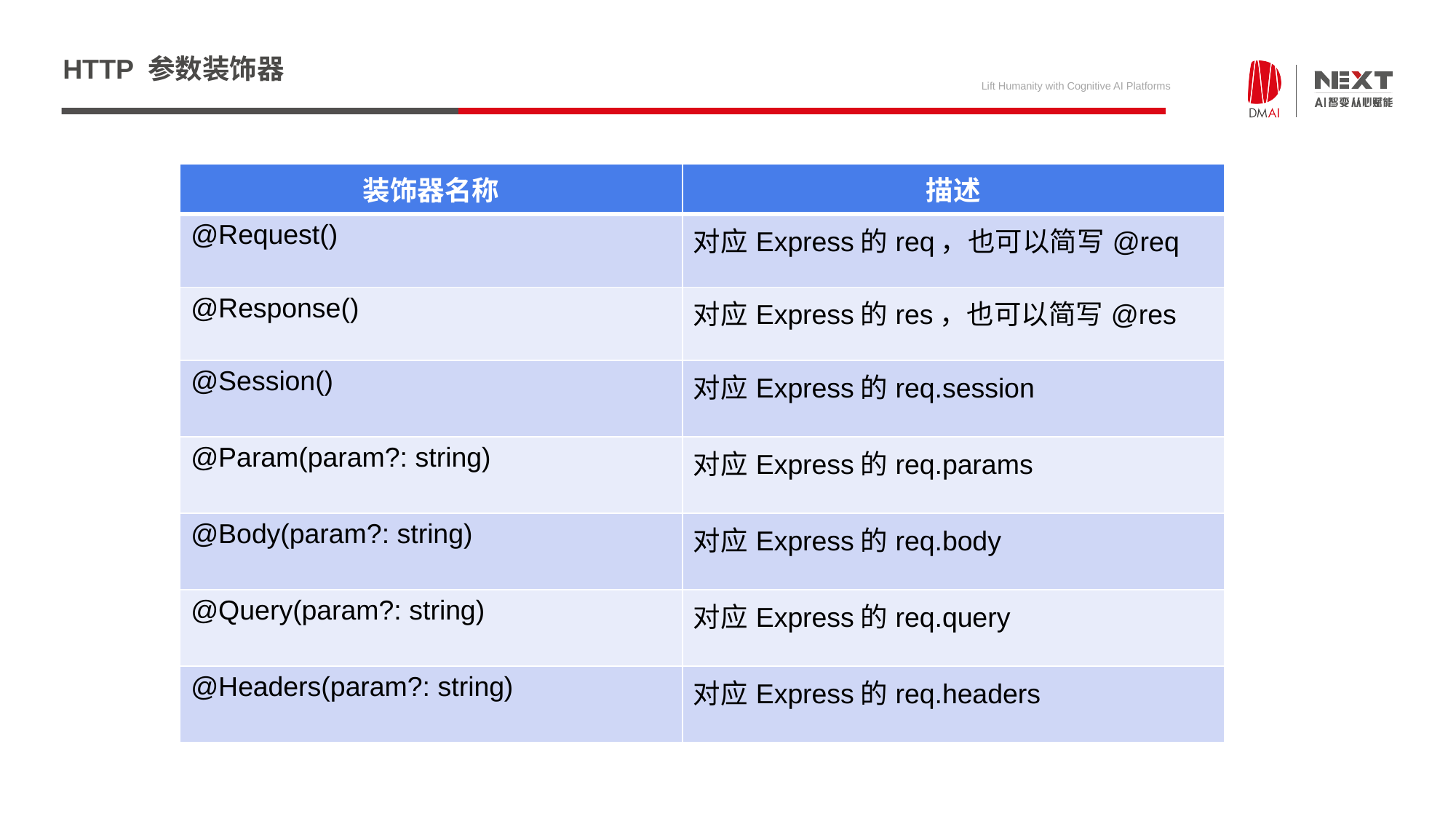

# HTTP 参数装饰器
| 装饰器名称 | 描述 |
| --- | --- |
| @Request() | 对应Express的req，也可以简写@req |
| @Response() | 对应Express的res，也可以简写@res |
| @Session() | 对应Express的req.session |
| @Param(param?: string) | 对应Express的req.params |
| @Body(param?: string) | 对应Express的req.body |
| @Query(param?: string) | 对应Express的req.query |
| @Headers(param?: string) | 对应Express的req.headers |